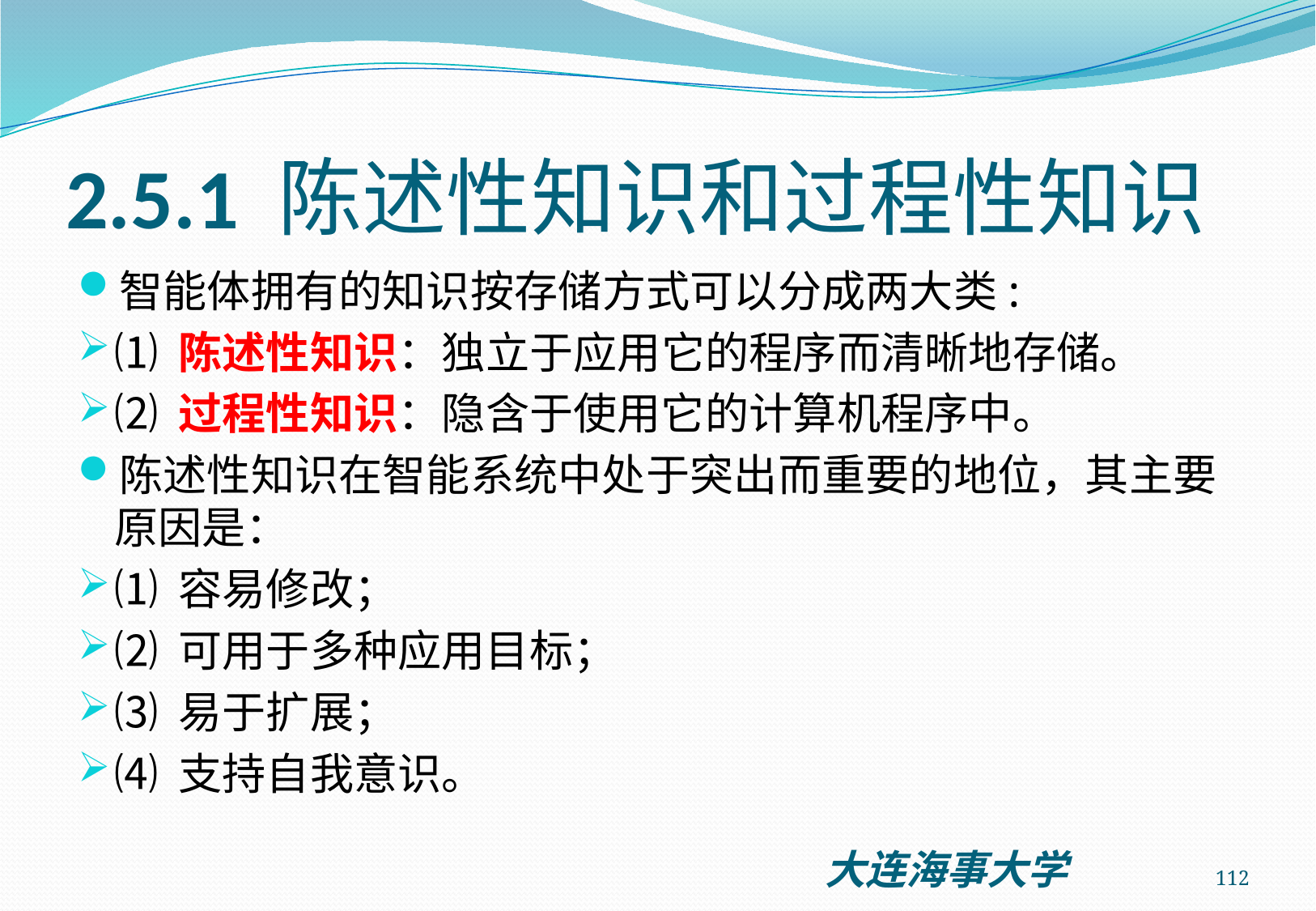

# 2.5.1 陈述性知识和过程性知识
智能体拥有的知识按存储方式可以分成两大类:
⑴ 陈述性知识：独立于应用它的程序而清晰地存储。
⑵ 过程性知识：隐含于使用它的计算机程序中。
陈述性知识在智能系统中处于突出而重要的地位，其主要原因是：
⑴ 容易修改；
⑵ 可用于多种应用目标；
⑶ 易于扩展；
⑷ 支持自我意识。

112